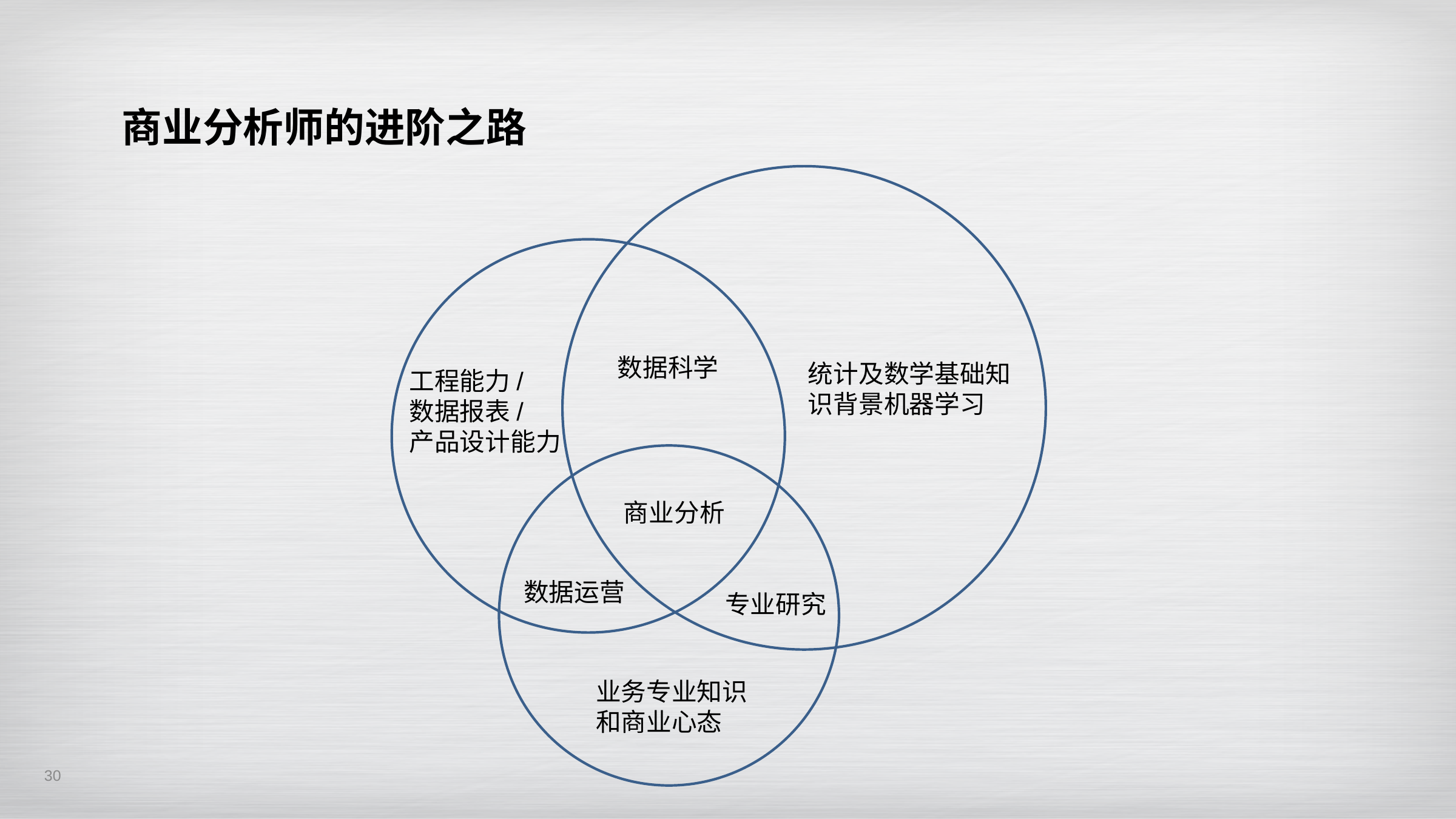

商业分析师的进阶之路

数据科学
统计及数学基础知识背景机器学习
工程能力/
数据报表/
产品设计能力

商业分析
数据运营
专业研究
业务专业知识和商业心态